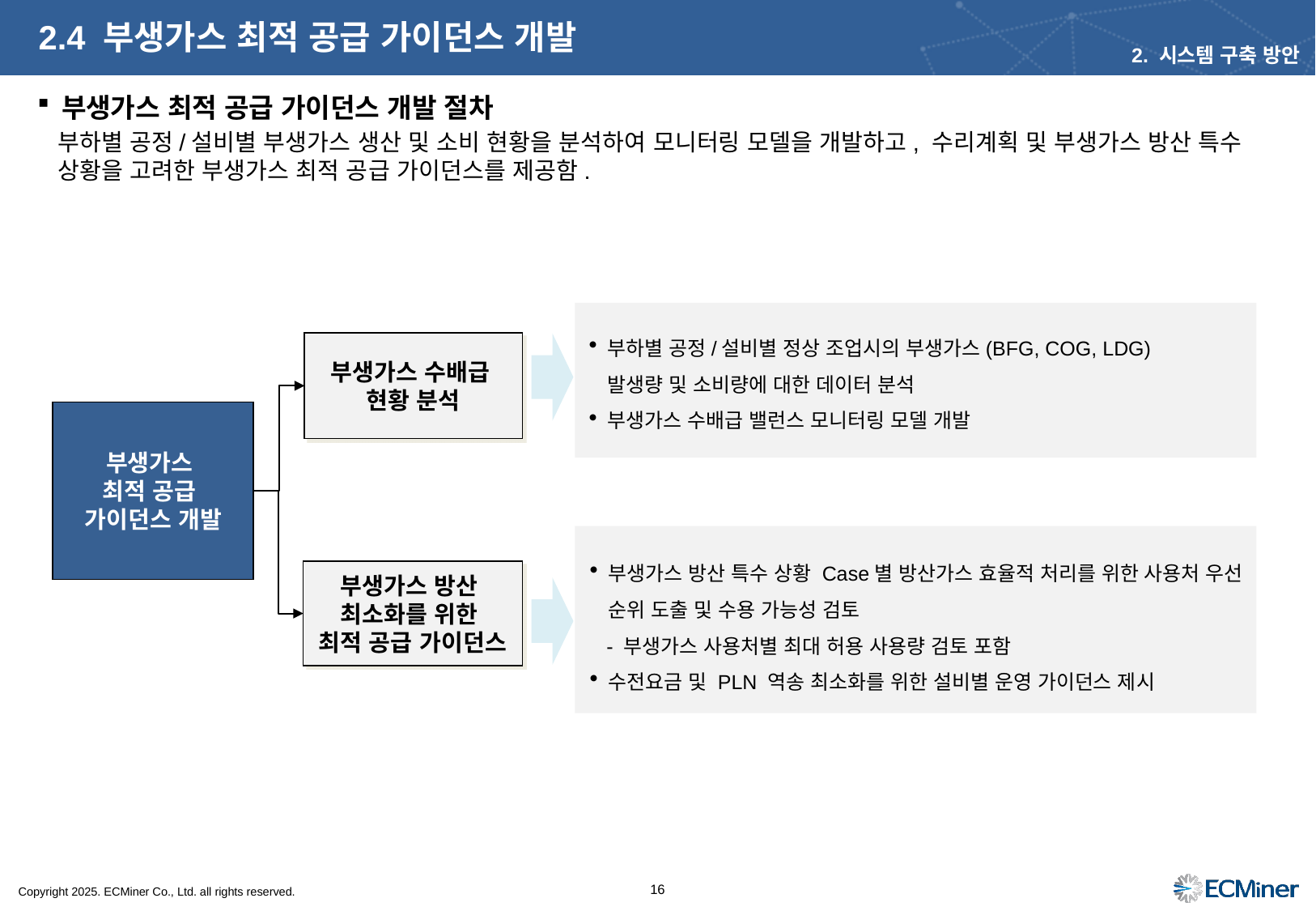

# 2.4 부생가스 최적 공급 가이던스 개발
2. 시스템 구축 방안
부생가스 최적 공급 가이던스 개발 절차
부하별 공정/설비별 부생가스 생산 및 소비 현황을 분석하여 모니터링 모델을 개발하고, 수리계획 및 부생가스 방산 특수 상황을 고려한 부생가스 최적 공급 가이던스를 제공함.

부하별 공정/설비별 정상 조업시의 부생가스(BFG, COG, LDG)
발생량 및 소비량에 대한 데이터 분석
부생가스 수배급 밸런스 모니터링 모델 개발
부생가스 수배급
현황 분석

부생가스
최적 공급
가이던스 개발

부생가스 방산 특수 상황 Case별 방산가스 효율적 처리를 위한 사용처 우선 순위 도출 및 수용 가능성 검토
   - 부생가스 사용처별 최대 허용 사용량 검토 포함
수전요금 및 PLN 역송 최소화를 위한 설비별 운영 가이던스 제시
부생가스 방산
최소화를 위한
최적 공급 가이던스